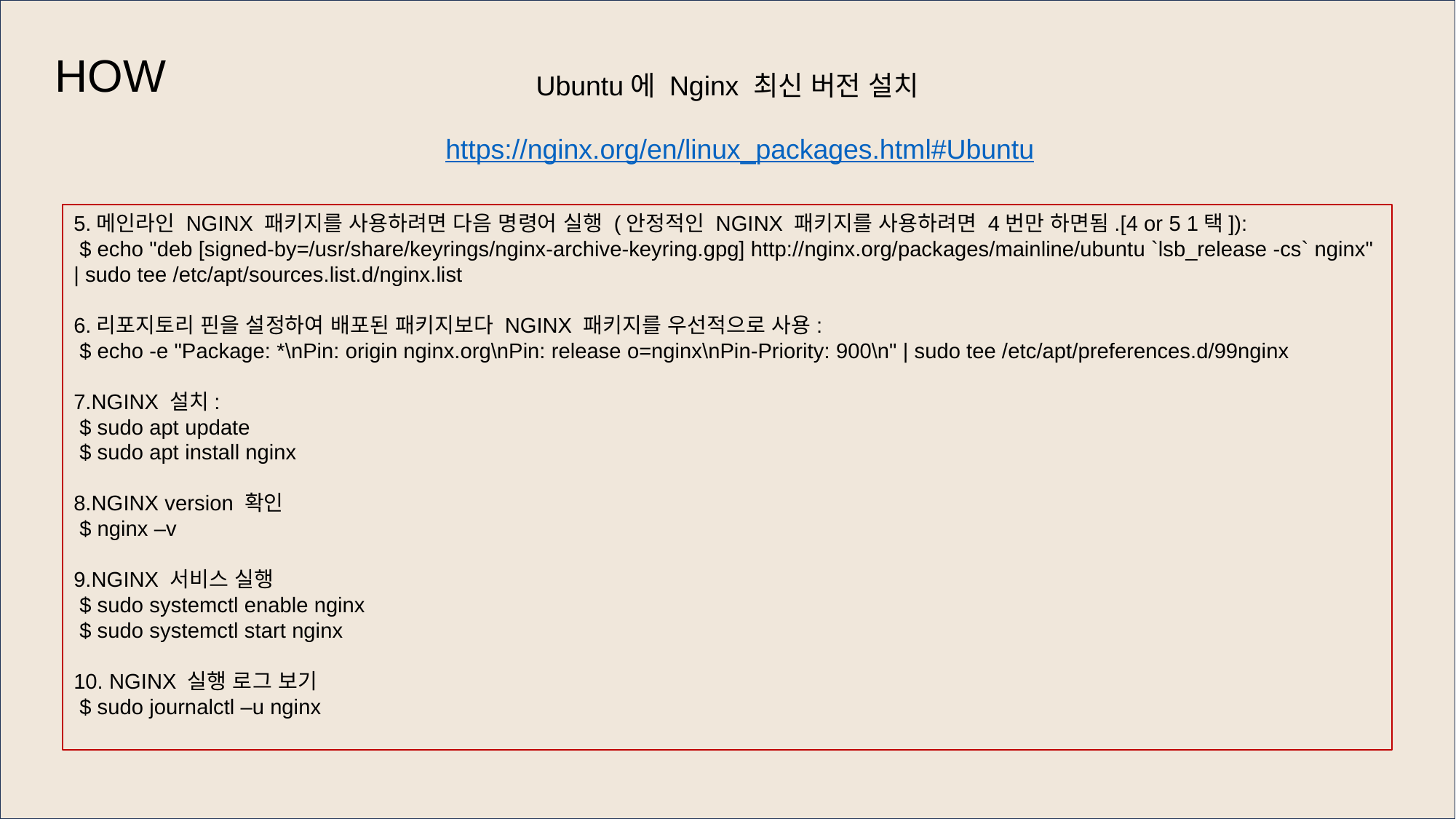

HOW
Ubuntu에 Nginx 최신 버전 설치
https://nginx.org/en/linux_packages.html#Ubuntu
5.메인라인 NGINX 패키지를 사용하려면 다음 명령어 실행 (안정적인 NGINX 패키지를 사용하려면 4번만 하면됨.[4 or 5 1택]):
 $ echo "deb [signed-by=/usr/share/keyrings/nginx-archive-keyring.gpg] http://nginx.org/packages/mainline/ubuntu `lsb_release -cs` nginx"
| sudo tee /etc/apt/sources.list.d/nginx.list

6.리포지토리 핀을 설정하여 배포된 패키지보다 NGINX 패키지를 우선적으로 사용:
 $ echo -e "Package: *\nPin: origin nginx.org\nPin: release o=nginx\nPin-Priority: 900\n" | sudo tee /etc/apt/preferences.d/99nginx

7.NGINX 설치:
 $ sudo apt update
 $ sudo apt install nginx

8.NGINX version 확인
 $ nginx –v

9.NGINX 서비스 실행
 $ sudo systemctl enable nginx
 $ sudo systemctl start nginx

10. NGINX 실행 로그 보기
 $ sudo journalctl –u nginx